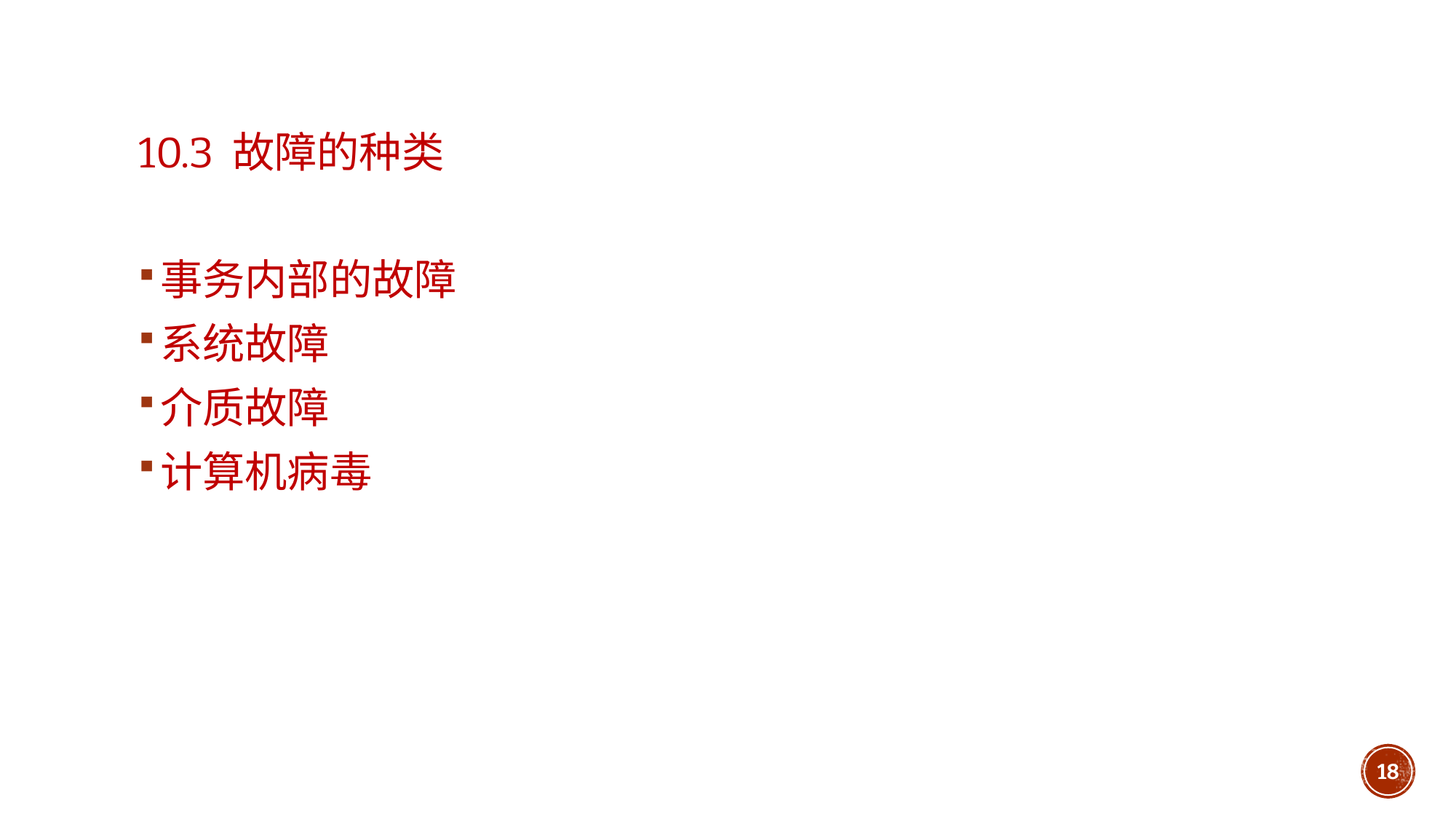

# 10.3 故障的种类
事务内部的故障
系统故障
介质故障
计算机病毒
18